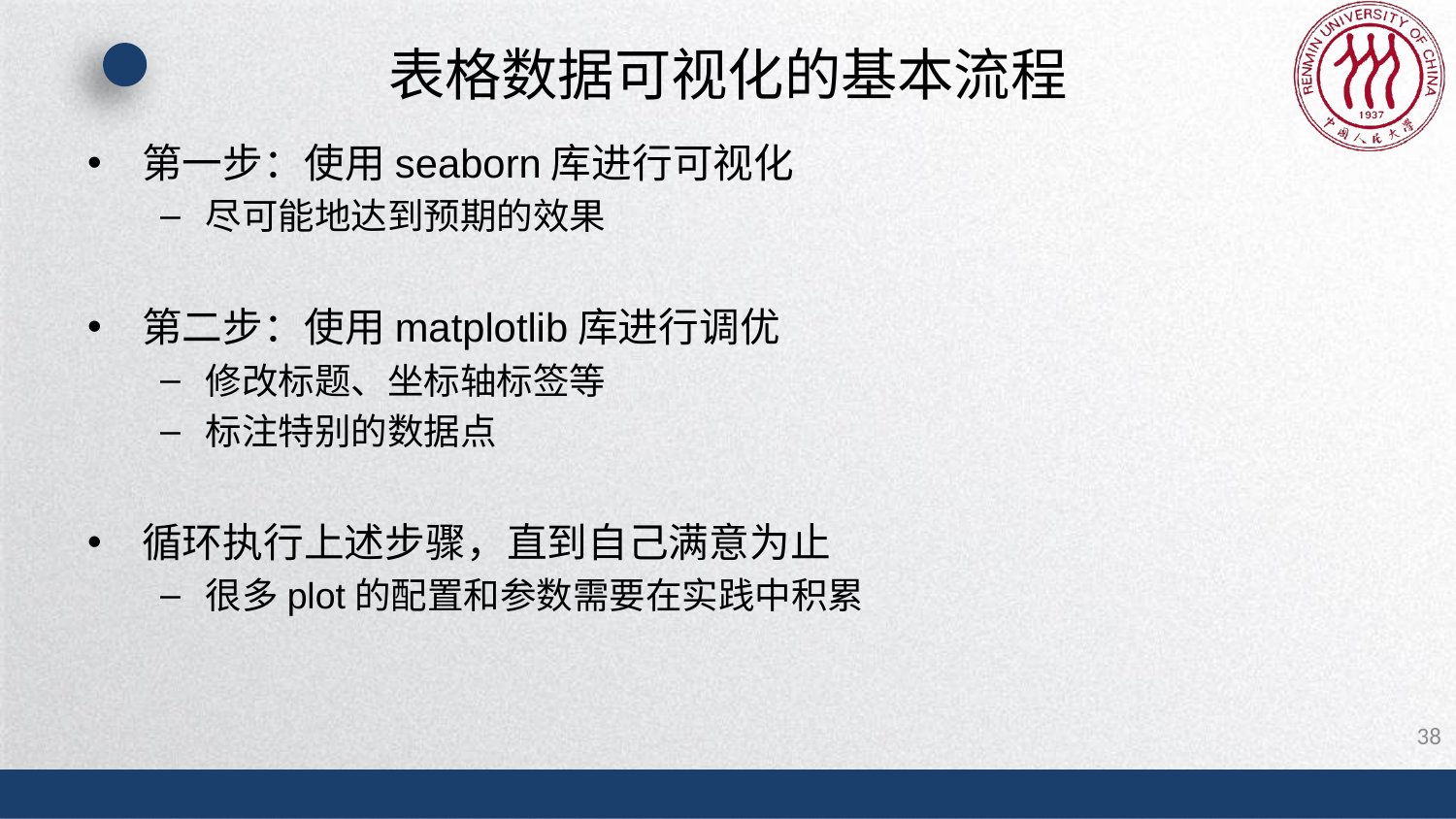

# 表格数据可视化的基本流程
第一步：使用seaborn库进行可视化
尽可能地达到预期的效果

第二步：使用matplotlib库进行调优
修改标题、坐标轴标签等
标注特别的数据点

循环执行上述步骤，直到自己满意为止
很多plot的配置和参数需要在实践中积累
38